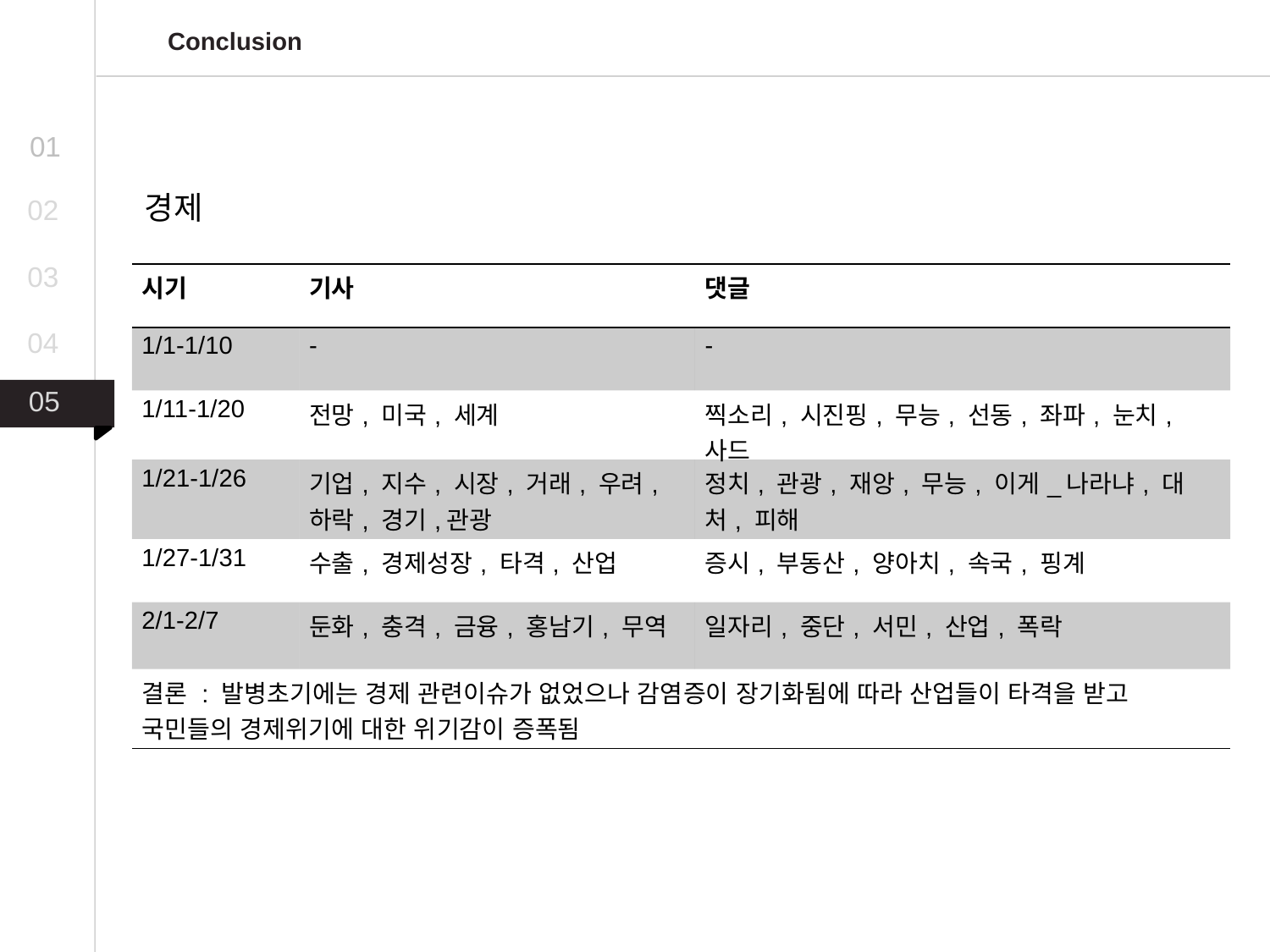

Conclusion
01
경제
02
03
| 시기 | 기사 | 댓글 |
| --- | --- | --- |
| 1/1-1/10 | - | - |
| 1/11-1/20 | 전망, 미국, 세계 | 찍소리, 시진핑, 무능, 선동, 좌파, 눈치, 사드 |
| 1/21-1/26 | 기업, 지수, 시장, 거래, 우려, 하락, 경기,관광 | 정치, 관광, 재앙, 무능, 이게\_나라냐, 대처, 피해 |
| 1/27-1/31 | 수출, 경제성장, 타격, 산업 | 증시, 부동산, 양아치, 속국, 핑계 |
| 2/1-2/7 | 둔화, 충격, 금융, 홍남기, 무역 | 일자리, 중단, 서민, 산업, 폭락 |
| 결론 : 발병초기에는 경제 관련이슈가 없었으나 감염증이 장기화됨에 따라 산업들이 타격을 받고 국민들의 경제위기에 대한 위기감이 증폭됨 |  |  |
04
05